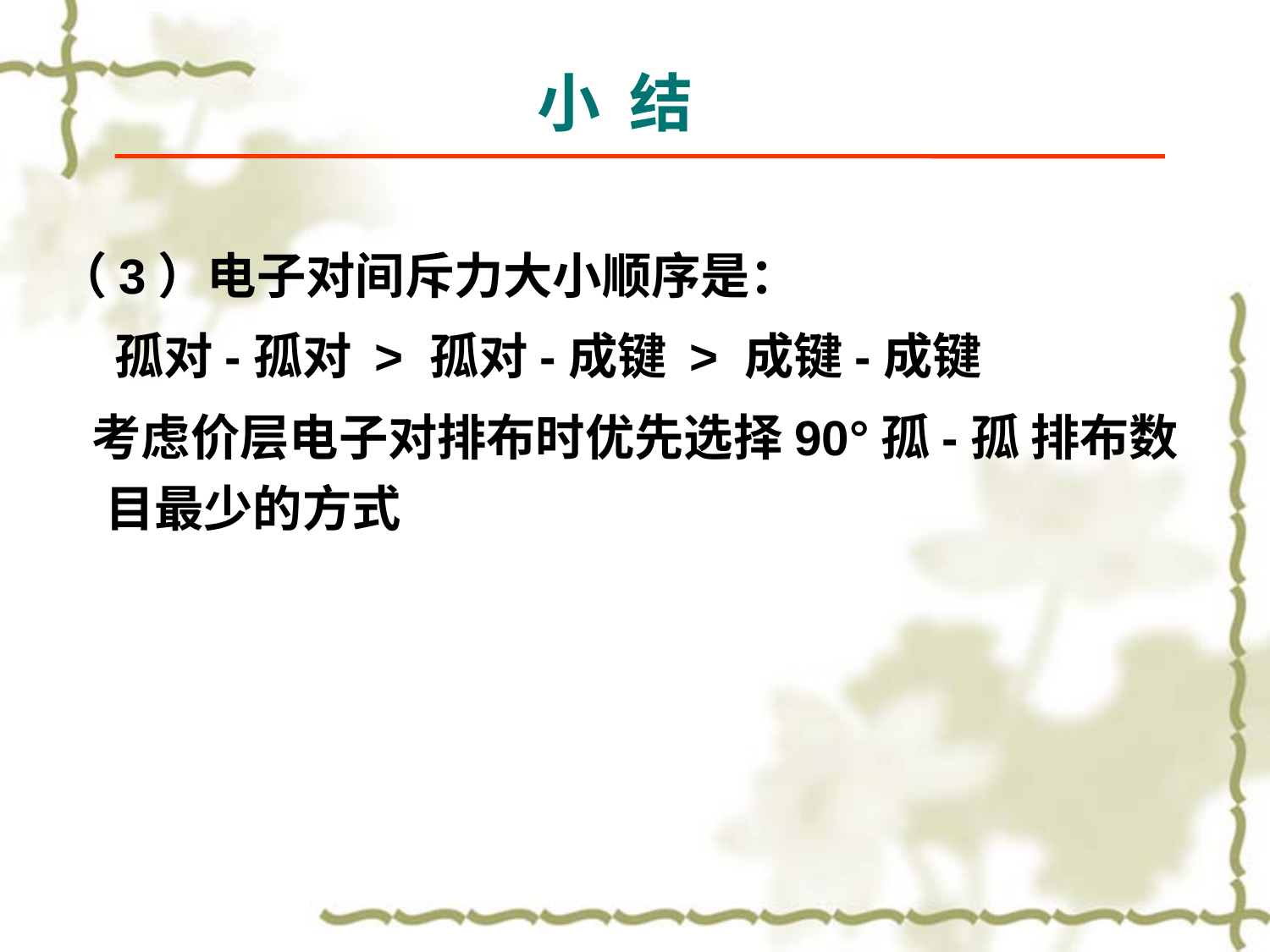

# 小  结

（3）电子对间斥力大小顺序是：
    孤对-孤对 > 孤对-成键 > 成键-成键
  考虑价层电子对排布时优先选择90°孤-孤 排布数目最少的方式